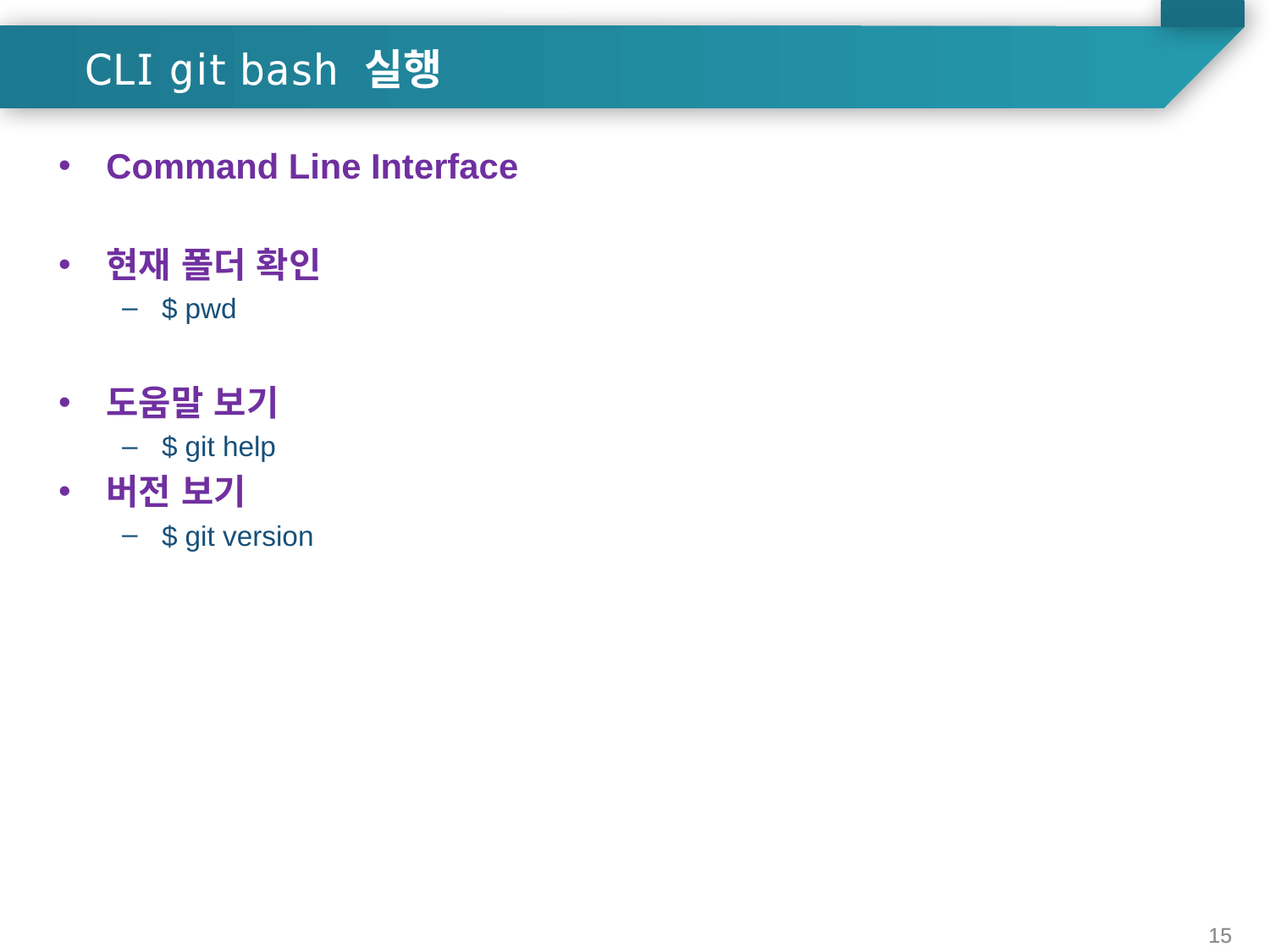

CLI git bash 실행
Command Line Interface

현재 폴더 확인
$ pwd

도움말 보기
$ git help
버전 보기
$ git version

15